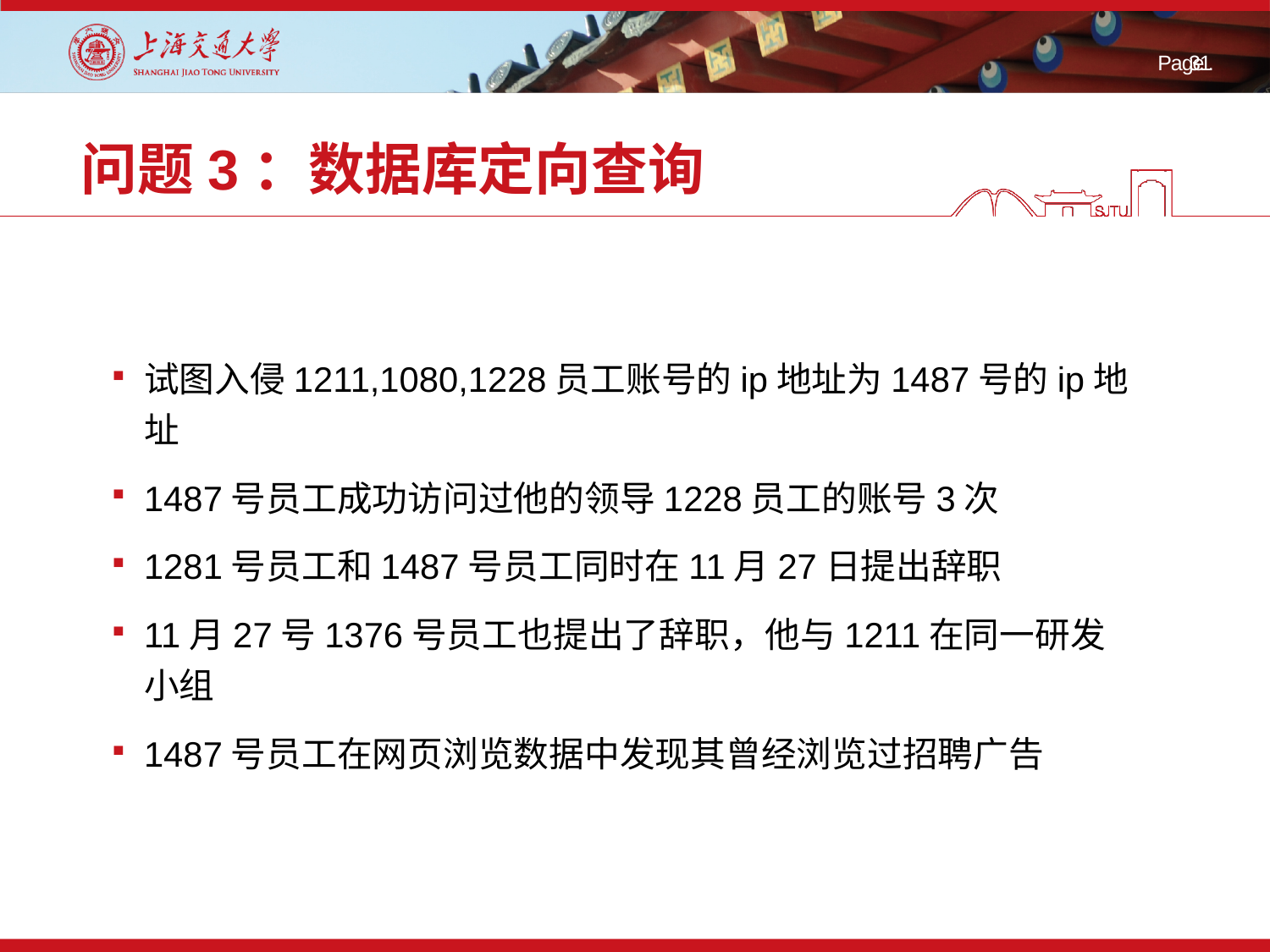

# 问题3：数据库定向查询
试图入侵1211,1080,1228员工账号的ip地址为1487号的ip地址
1487号员工成功访问过他的领导1228员工的账号3次
1281号员工和1487号员工同时在11月27日提出辞职
11月27号1376号员工也提出了辞职，他与1211在同一研发小组
1487号员工在网页浏览数据中发现其曾经浏览过招聘广告